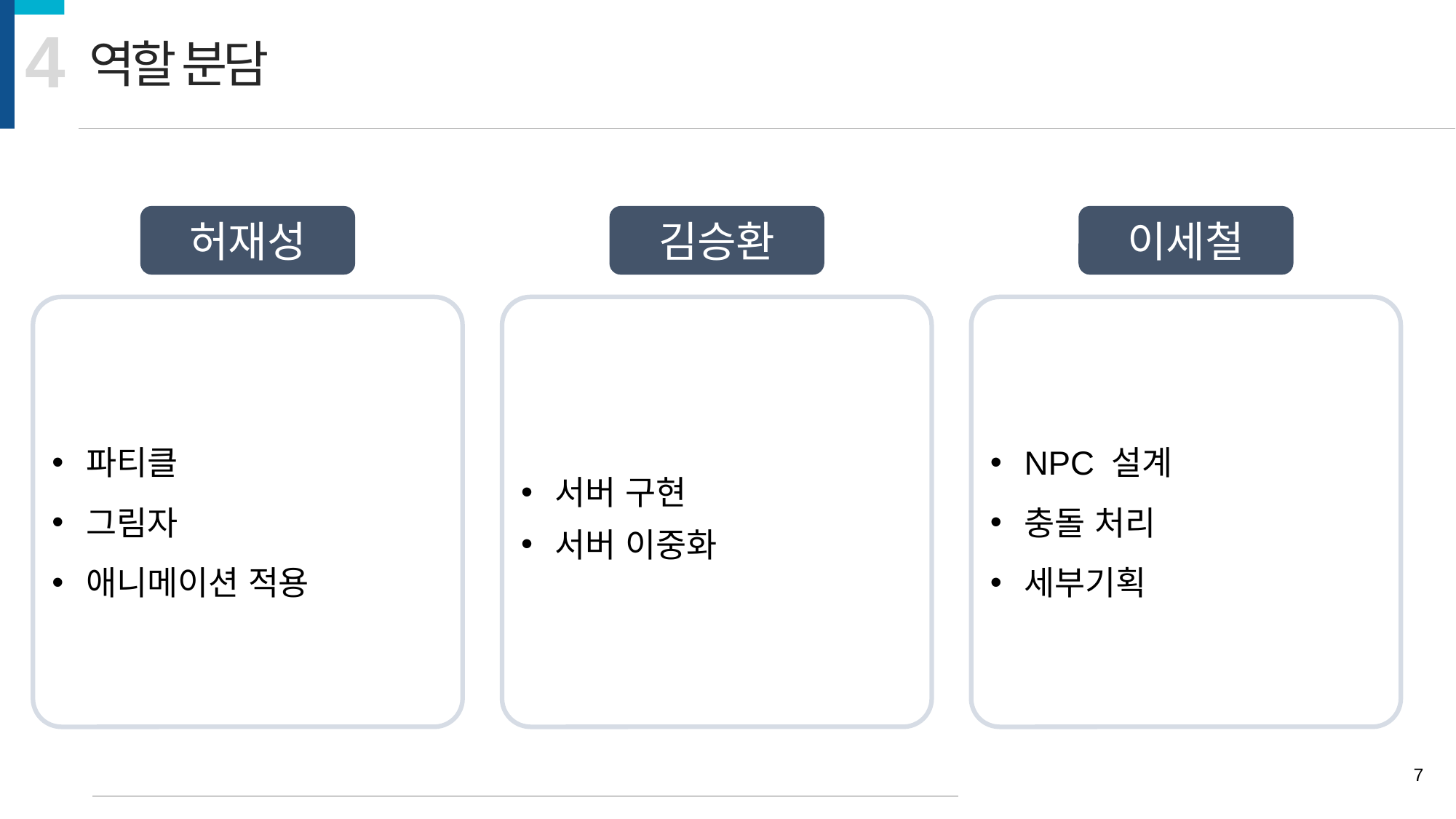

4
역할 분담
허재성
김승환
이세철
파티클
그림자
애니메이션 적용
서버 구현
서버 이중화
NPC 설계
충돌 처리
세부기획
7